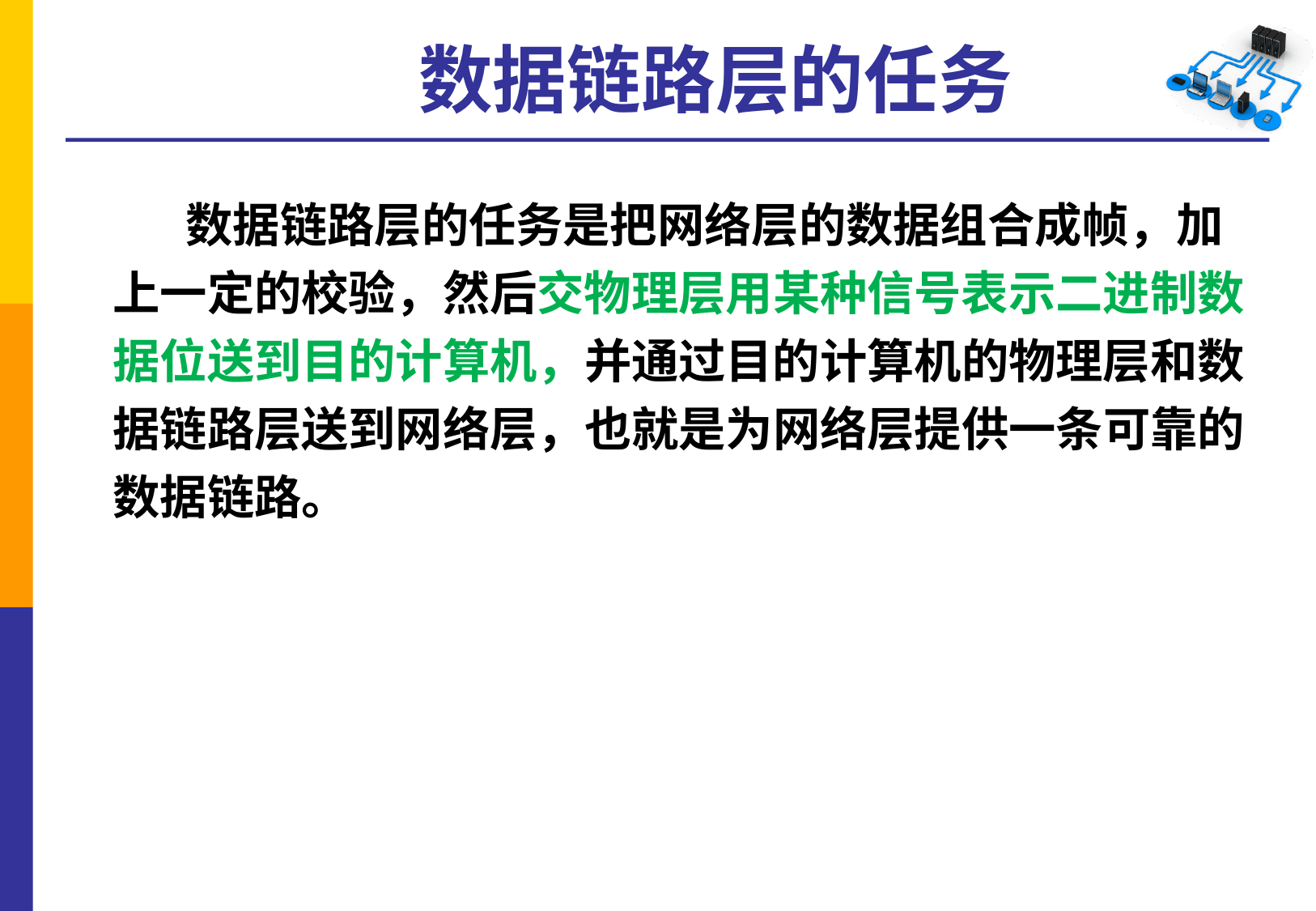

# 数据链路层的任务
          数据链路层的任务是把网络层的数据组合成帧，加上一定的校验，然后交物理层用某种信号表示二进制数据位送到目的计算机，并通过目的计算机的物理层和数据链路层送到网络层，也就是为网络层提供一条可靠的数据链路。